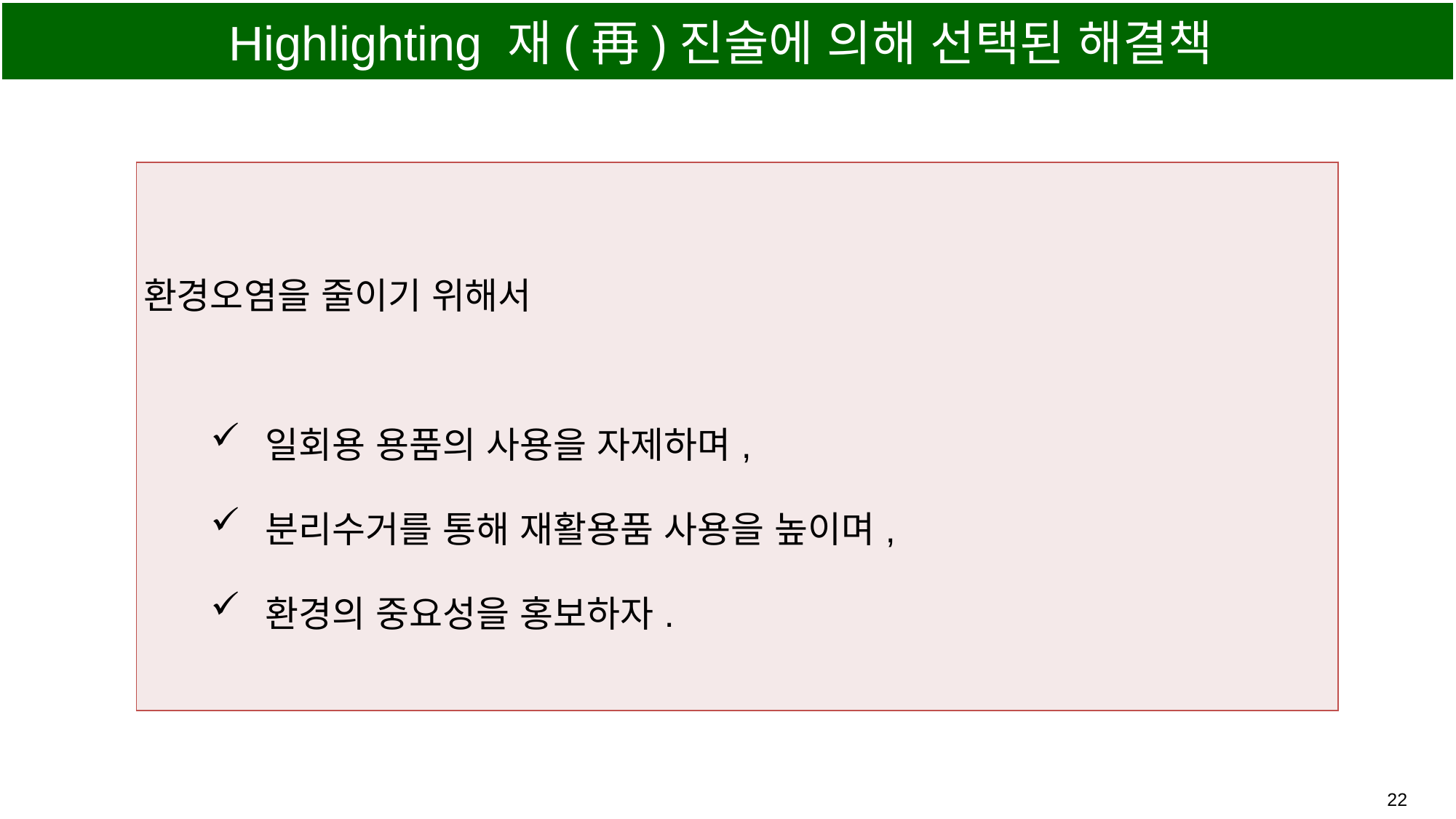

# Highlighting 재(再)진술에 의해 선택된 해결책

| 환경오염을 줄이기 위해서 일회용 용품의 사용을 자제하며, 분리수거를 통해 재활용품 사용을 높이며, 환경의 중요성을 홍보하자. |
| --- |